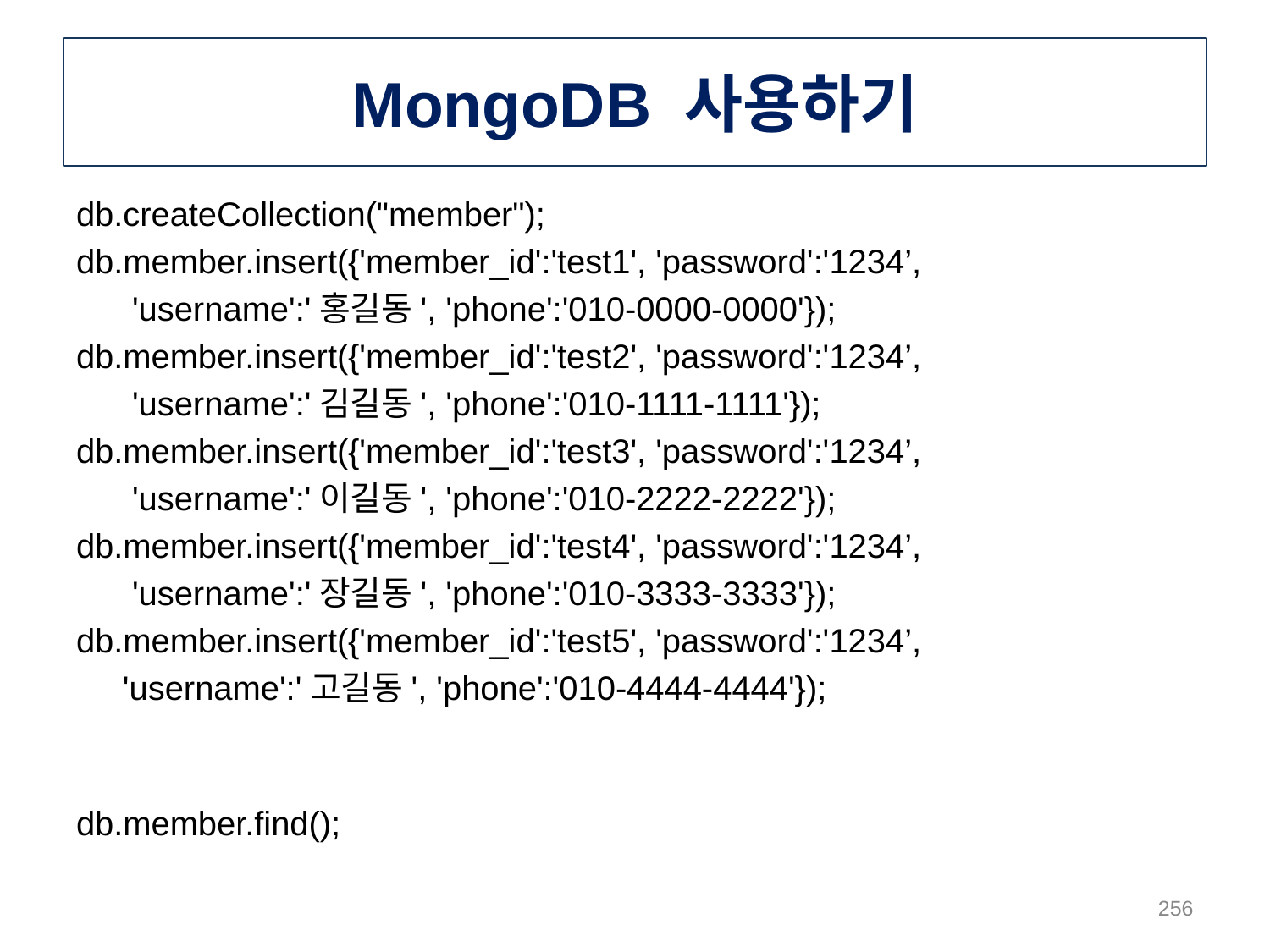

# MongoDB 사용하기
db.createCollection("member");
db.member.insert({'member_id':'test1', 'password':'1234’,
      'username':'홍길동', 'phone':'010-0000-0000'});
db.member.insert({'member_id':'test2', 'password':'1234’,
      'username':'김길동', 'phone':'010-1111-1111'});
db.member.insert({'member_id':'test3', 'password':'1234’,
      'username':'이길동', 'phone':'010-2222-2222'});
db.member.insert({'member_id':'test4', 'password':'1234’,
      'username':'장길동', 'phone':'010-3333-3333'});
db.member.insert({'member_id':'test5', 'password':'1234’,
     'username':'고길동', 'phone':'010-4444-4444'});

db.member.find();

256